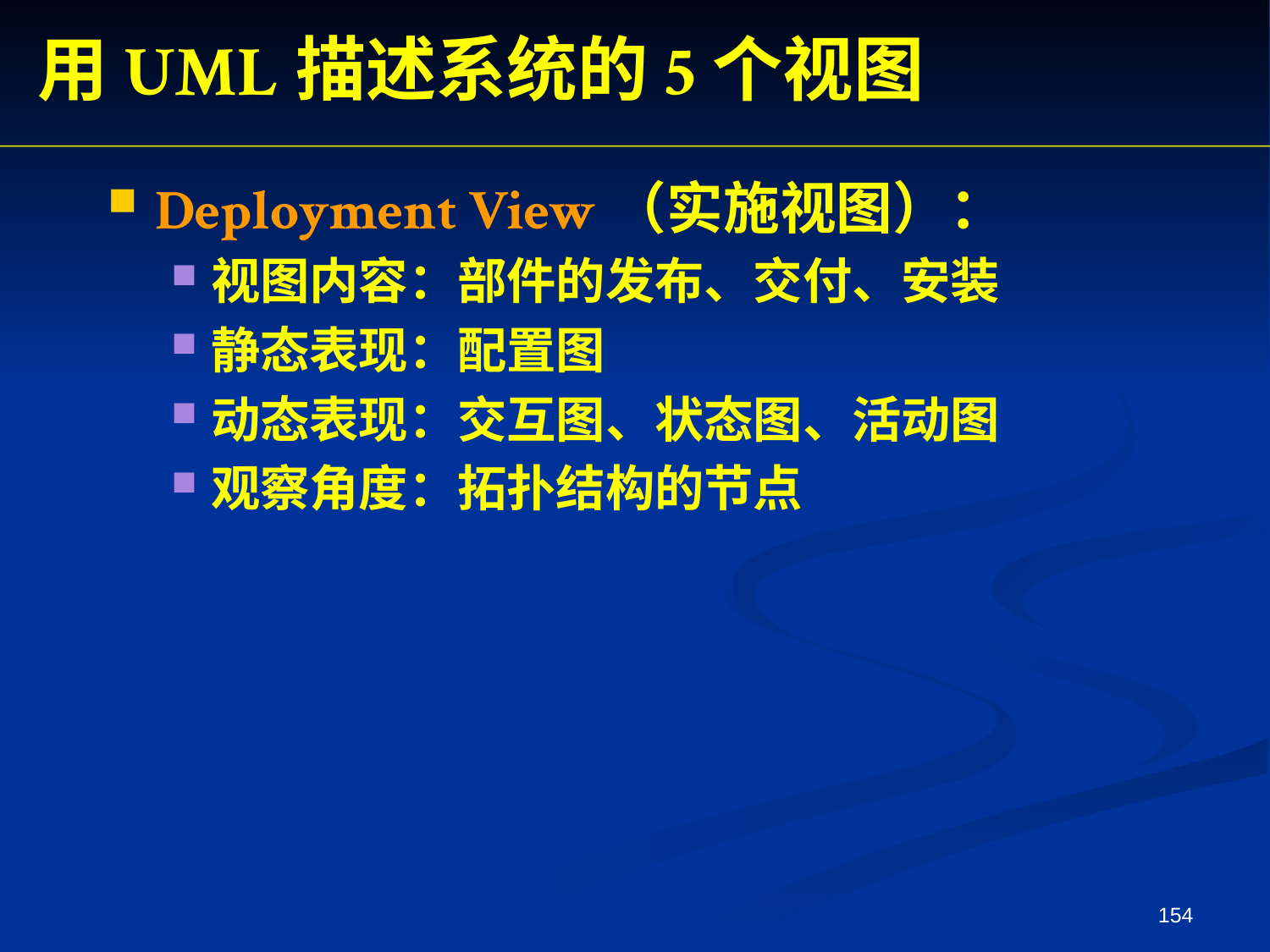

用UML描述系统的5个视图

Deployment View（实施视图）：
视图内容：部件的发布、交付、安装
静态表现：配置图
动态表现：交互图、状态图、活动图
观察角度：拓扑结构的节点
154